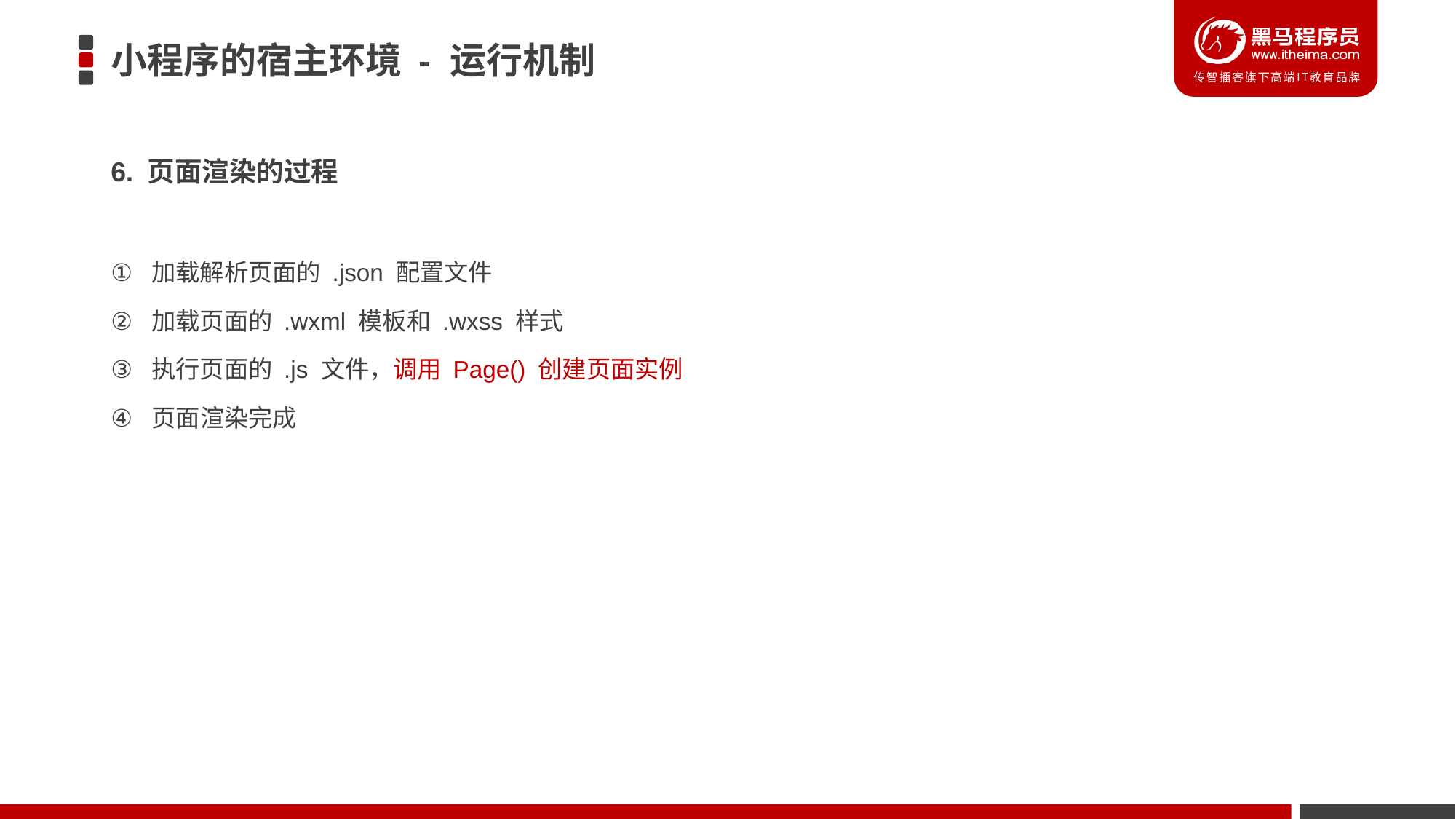

# 小程序的宿主环境 - 运行机制
6. 页面渲染的过程
加载解析页面的 .json 配置文件
加载页面的 .wxml 模板和 .wxss 样式
执行页面的 .js 文件，调用 Page() 创建页面实例
页面渲染完成